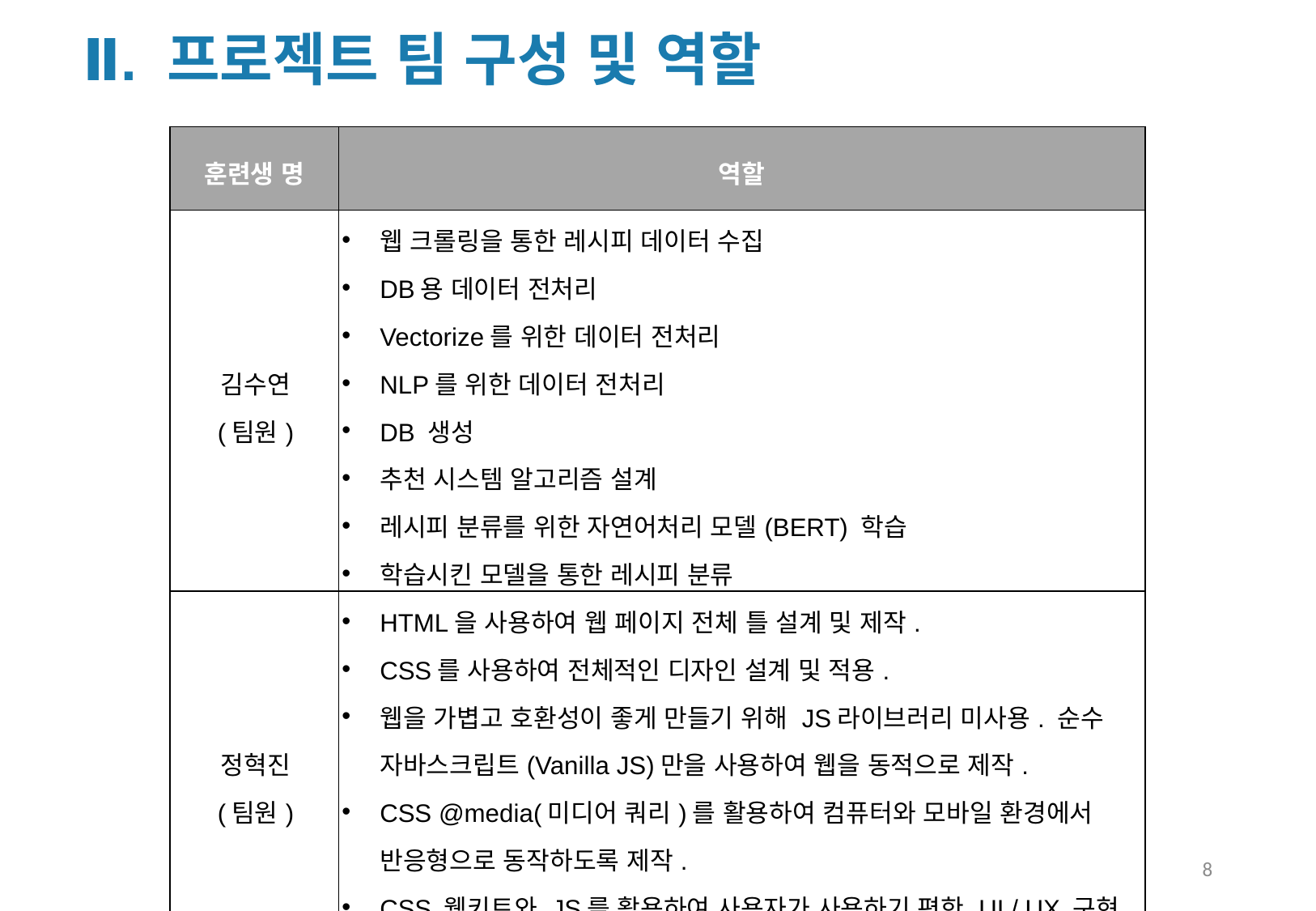

Ⅱ. 프로젝트 팀 구성 및 역할
| 훈련생 명 | 역할 |
| --- | --- |
| 김수연 (팀원) | 웹 크롤링을 통한 레시피 데이터 수집 DB용 데이터 전처리 Vectorize를 위한 데이터 전처리 NLP를 위한 데이터 전처리 DB 생성 추천 시스템 알고리즘 설계 레시피 분류를 위한 자연어처리 모델(BERT) 학습 학습시킨 모델을 통한 레시피 분류 |
| 정혁진 (팀원) | HTML을 사용하여 웹 페이지 전체 틀 설계 및 제작. CSS를 사용하여 전체적인 디자인 설계 및 적용. 웹을 가볍고 호환성이 좋게 만들기 위해 JS라이브러리 미사용. 순수 자바스크립트(Vanilla JS)만을 사용하여 웹을 동적으로 제작. CSS @media(미디어 쿼리)를 활용하여 컴퓨터와 모바일 환경에서 반응형으로 동작하도록 제작. CSS 웹키트와 JS를 활용하여 사용자가 사용하기 편한 UI / UX 구현. Thymeleaf 문법을 활용하여 백엔드와 데이터 교류. |
8